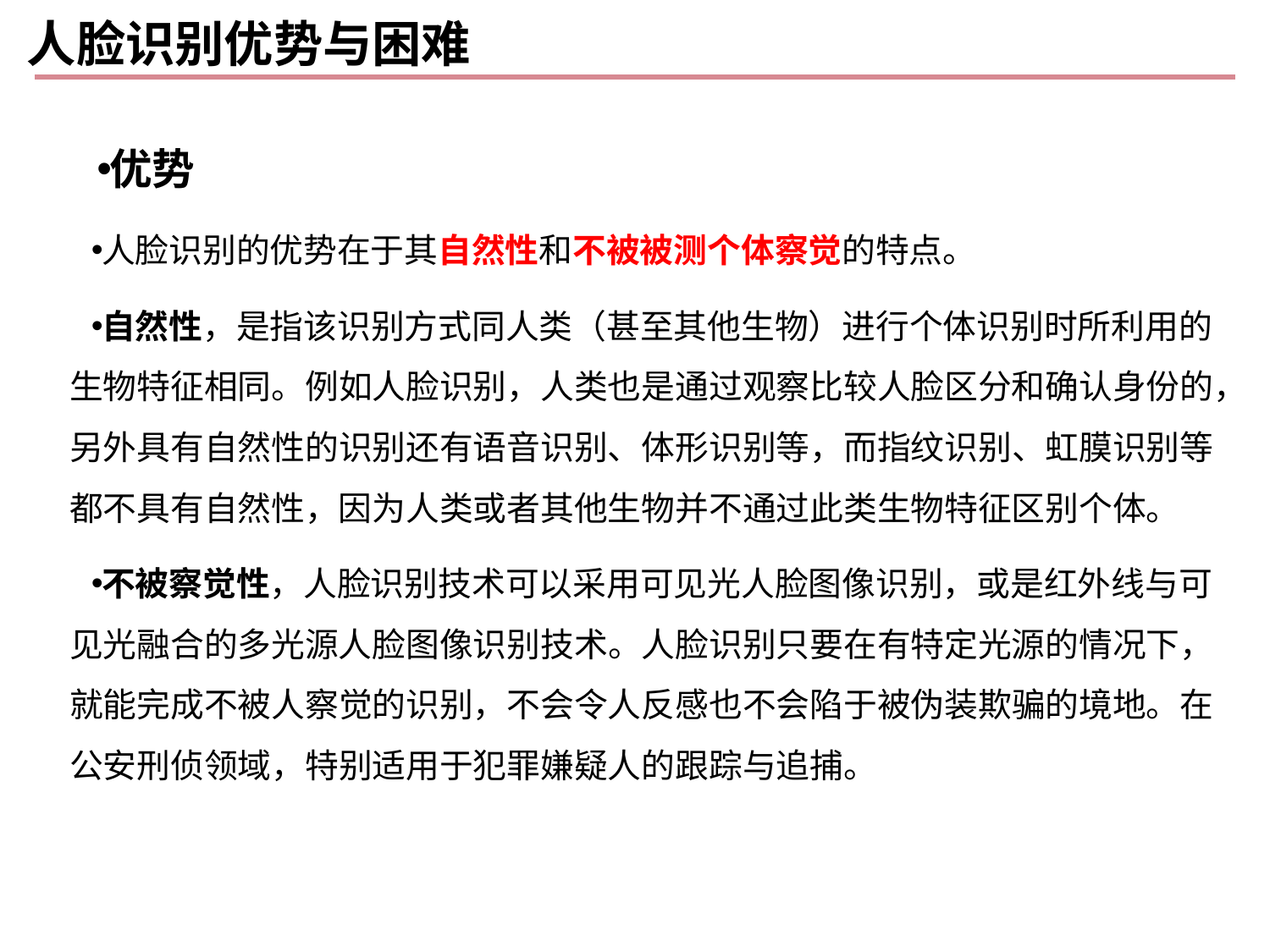

# 人脸识别优势与困难
优势
人脸识别的优势在于其自然性和不被被测个体察觉的特点。
自然性，是指该识别方式同人类（甚至其他生物）进行个体识别时所利用的生物特征相同。例如人脸识别，人类也是通过观察比较人脸区分和确认身份的，另外具有自然性的识别还有语音识别、体形识别等，而指纹识别、虹膜识别等都不具有自然性，因为人类或者其他生物并不通过此类生物特征区别个体。
不被察觉性，人脸识别技术可以采用可见光人脸图像识别，或是红外线与可见光融合的多光源人脸图像识别技术。人脸识别只要在有特定光源的情况下，就能完成不被人察觉的识别，不会令人反感也不会陷于被伪装欺骗的境地。在公安刑侦领域，特别适用于犯罪嫌疑人的跟踪与追捕。